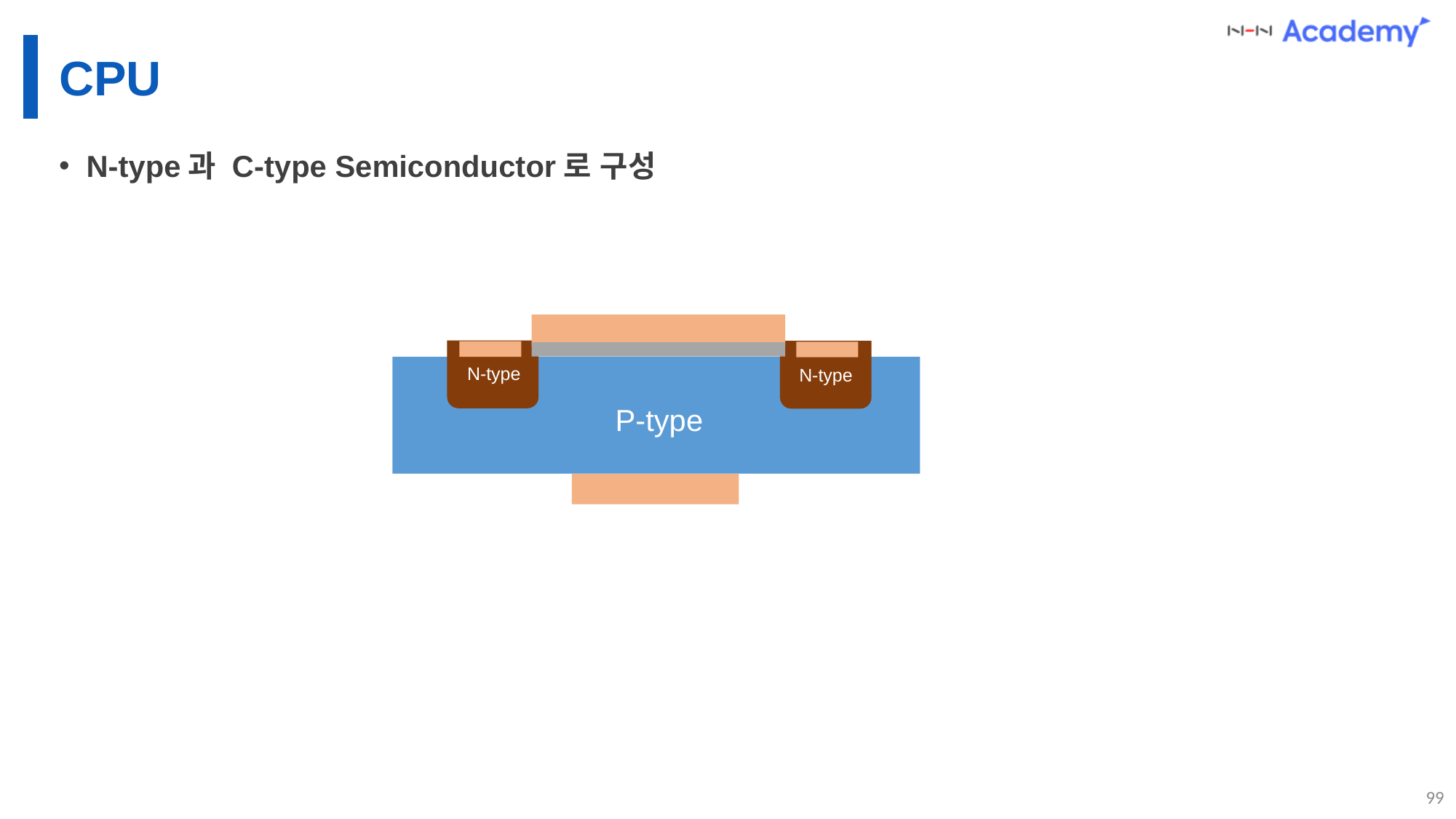

# CPU
N-type과 C-type Semiconductor로 구성

N-type
N-type
P-type

99